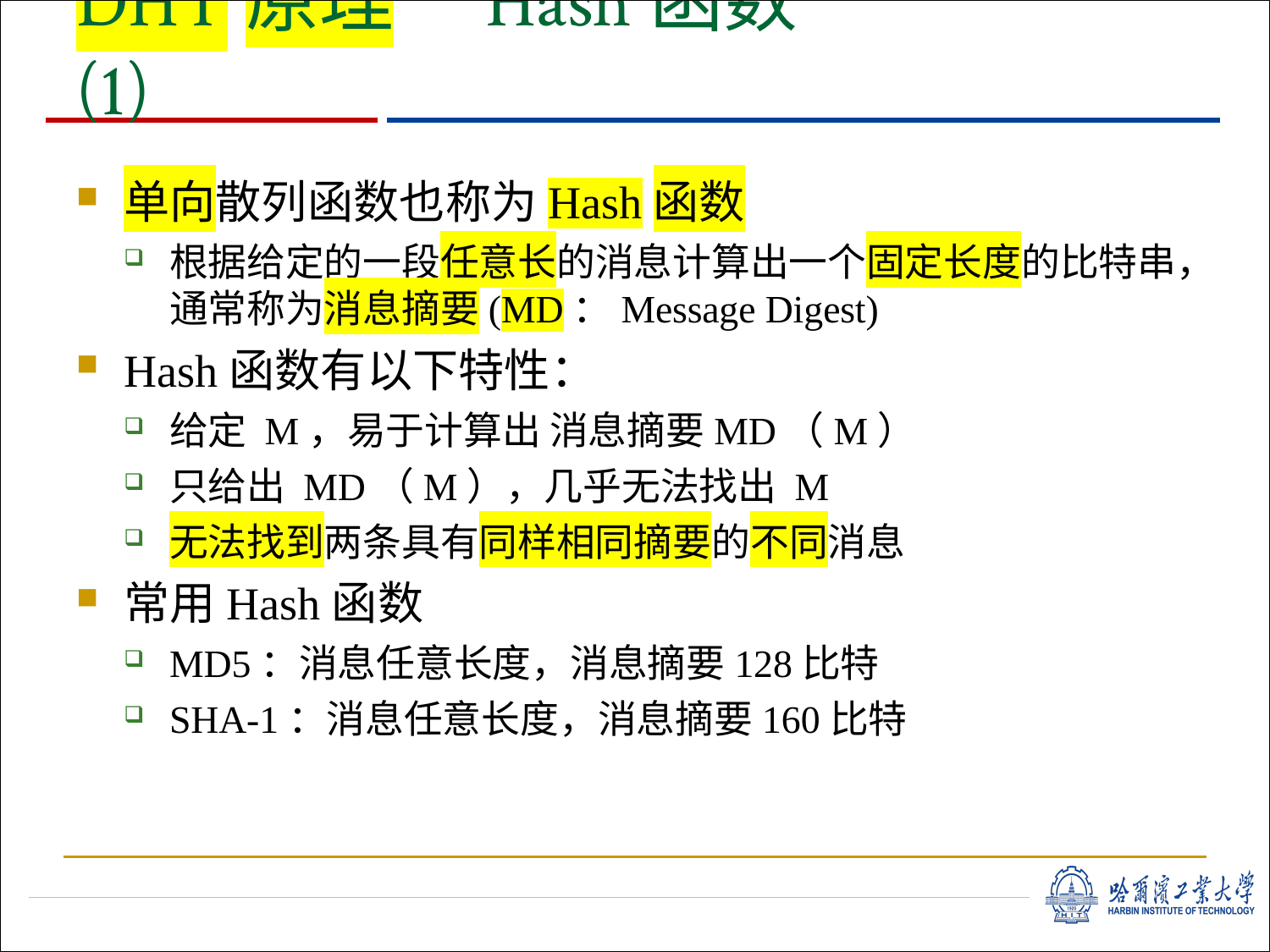

30

# DHT原理—Hash函数(1)
单向散列函数也称为Hash函数
根据给定的一段任意长的消息计算出一个固定长度的比特串， 通常称为消息摘要(MD：Message Digest)
Hash函数有以下特性：
给定 M，易于计算出 消息摘要MD（M）
只给出 MD（M），几乎无法找出 M
无法找到两条具有同样相同摘要的不同消息
常用Hash函数
MD5：消息任意长度，消息摘要128比特
SHA-1：消息任意长度，消息摘要160比特